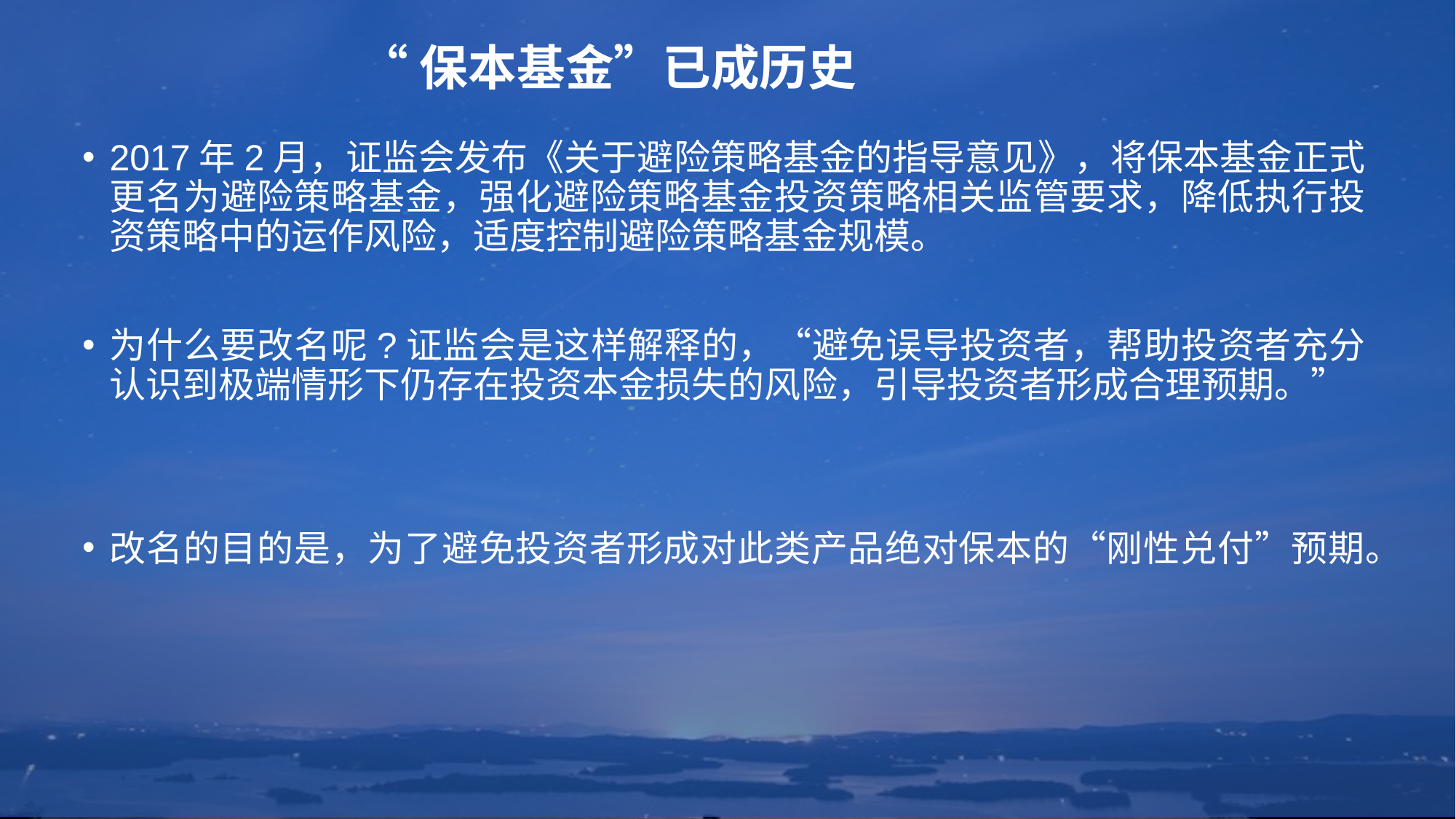

# “保本基金”已成历史
2017年2月，证监会发布《关于避险策略基金的指导意见》，将保本基金正式更名为避险策略基金，强化避险策略基金投资策略相关监管要求，降低执行投资策略中的运作风险，适度控制避险策略基金规模。

为什么要改名呢?证监会是这样解释的，“避免误导投资者，帮助投资者充分认识到极端情形下仍存在投资本金损失的风险，引导投资者形成合理预期。”

改名的目的是，为了避免投资者形成对此类产品绝对保本的“刚性兑付”预期。